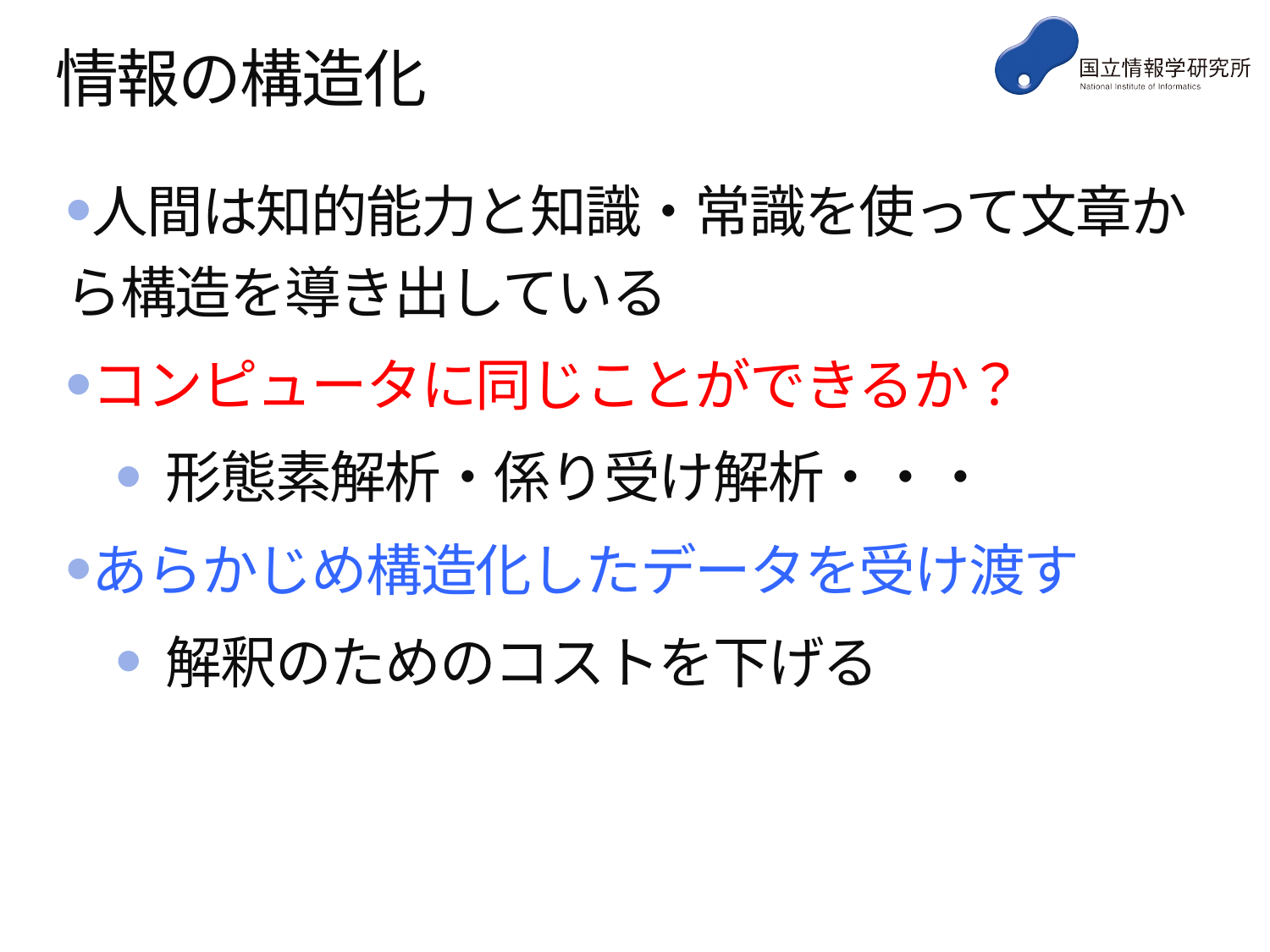

# 情報の構造化
人間は知的能力と知識・常識を使って文章から構造を導き出している
コンピュータに同じことができるか？
形態素解析・係り受け解析・・・
あらかじめ構造化したデータを受け渡す
解釈のためのコストを下げる